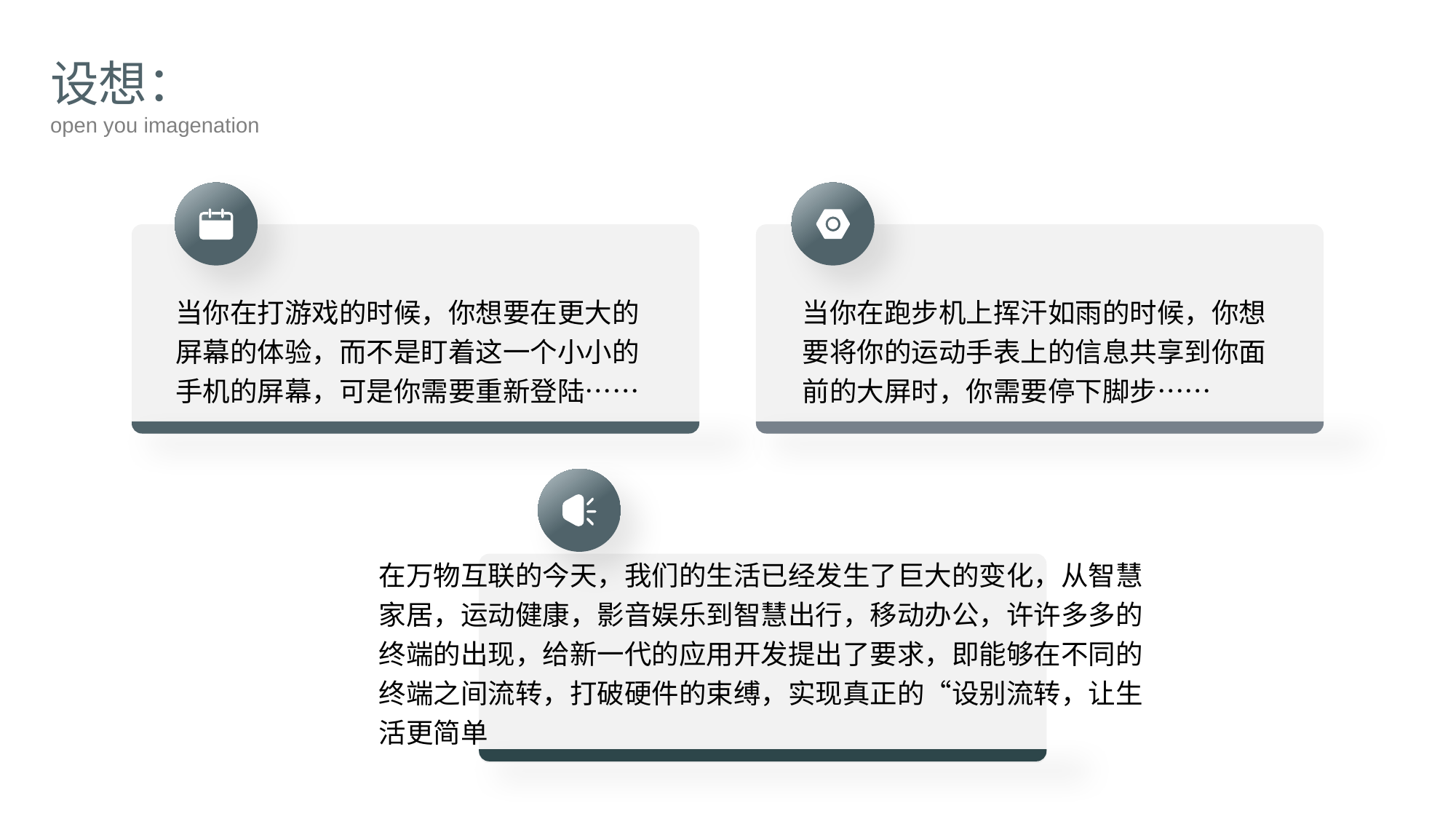

设想：
open you imagenation

当你在打游戏的时候，你想要在更大的屏幕的体验，而不是盯着这一个小小的手机的屏幕，可是你需要重新登陆……
当你在跑步机上挥汗如雨的时候，你想要将你的运动手表上的信息共享到你面前的大屏时，你需要停下脚步……

在万物互联的今天，我们的生活已经发生了巨大的变化，从智慧家居，运动健康，影音娱乐到智慧出行，移动办公，许许多多的终端的出现，给新一代的应用开发提出了要求，即能够在不同的终端之间流转，打破硬件的束缚，实现真正的“设别流转，让生活更简单